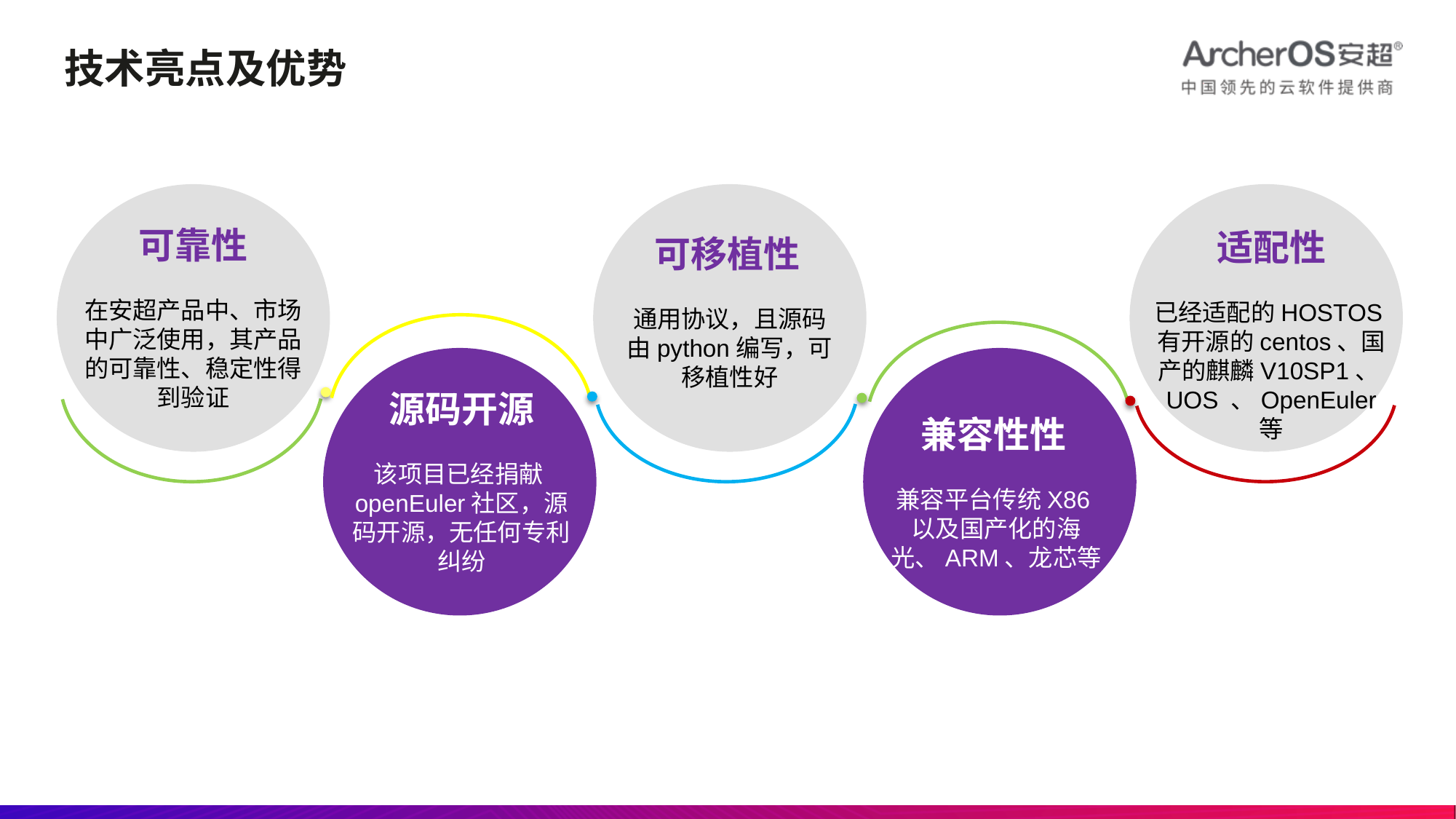

# 技术亮点及优势

可靠性

在安超产品中、市场中广泛使用，其产品的可靠性、稳定性得到验证
适配性

已经适配的HOSTOS有开源的centos、国产的麒麟V10SP1、UOS 、OpenEuler
等
可移植性

通用协议，且源码由python编写，可移植性好

源码开源

该项目已经捐献openEuler社区，源码开源，无任何专利纠纷

兼容性性

兼容平台传统X86以及国产化的海光、ARM、龙芯等